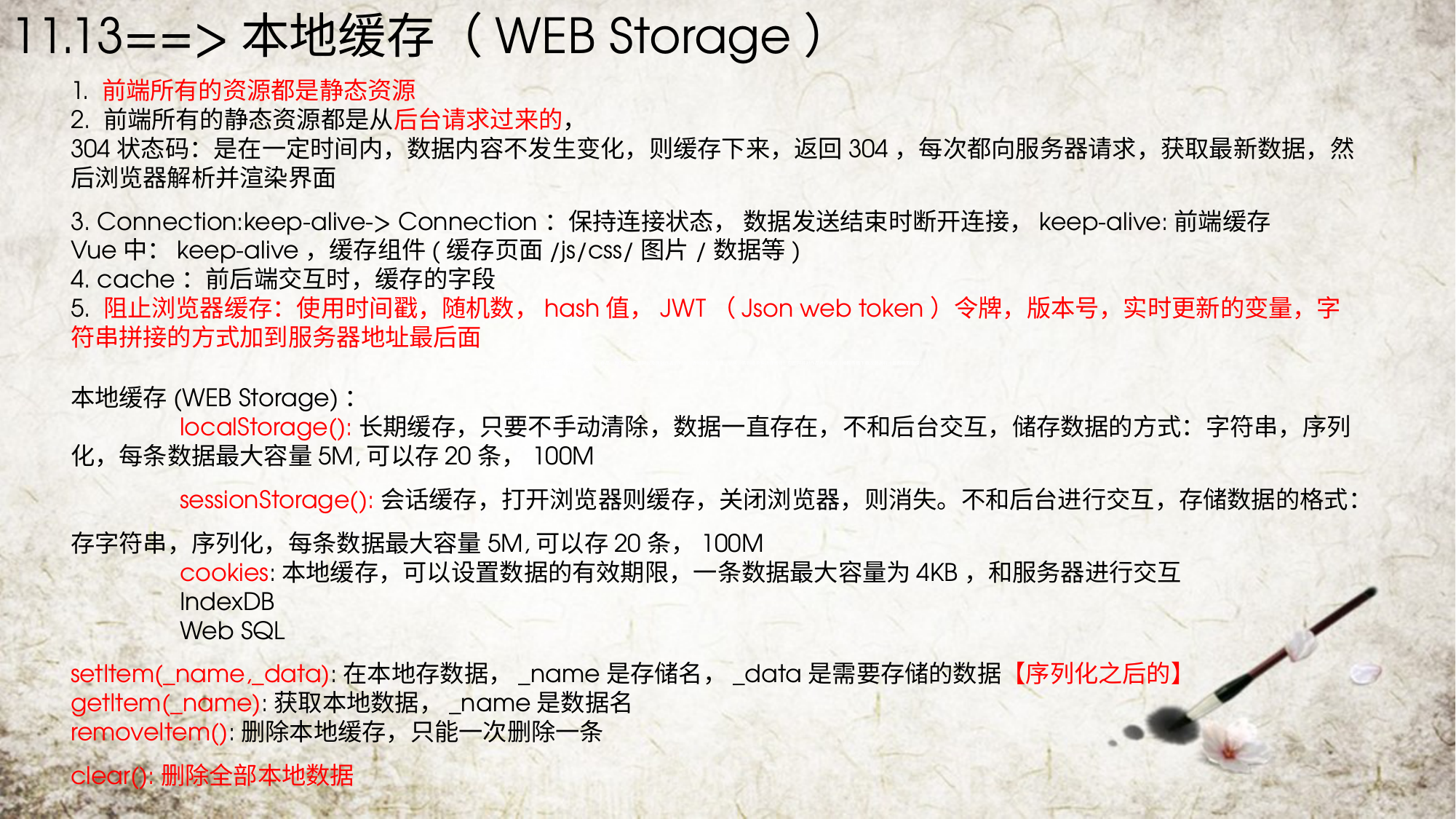

11.13==>本地缓存（WEB Storage）
1. 前端所有的资源都是静态资源
2. 前端所有的静态资源都是从后台请求过来的，
304状态码：是在一定时间内，数据内容不发生变化，则缓存下来，返回304，每次都向服务器请求，获取最新数据，然后浏览器解析并渲染界面
3. Connection:keep-alive-> Connection：保持连接状态， 数据发送结束时断开连接，keep-alive:前端缓存
Vue中：keep-alive，缓存组件(缓存页面/js/css/图片/数据等)
4. cache：前后端交互时，缓存的字段
5. 阻止浏览器缓存：使用时间戳，随机数，hash值，JWT（Json web token）令牌，版本号，实时更新的变量，字符串拼接的方式加到服务器地址最后面
本地缓存(WEB Storage)：
	localStorage():长期缓存，只要不手动清除，数据一直存在，不和后台交互，储存数据的方式：字符串，序列化，每条数据最大容量5M,可以存20条，100M
	sessionStorage():会话缓存，打开浏览器则缓存，关闭浏览器，则消失。不和后台进行交互，存储数据的格式：存字符串，序列化，每条数据最大容量5M,可以存20条，100M
	cookies:本地缓存，可以设置数据的有效期限，一条数据最大容量为4KB，和服务器进行交互
	IndexDB
	Web SQL
setItem(_name,_data):在本地存数据，_name是存储名，_data是需要存储的数据【序列化之后的】
getItem(_name):获取本地数据，_name是数据名
removeItem():删除本地缓存，只能一次删除一条
clear():删除全部本地数据